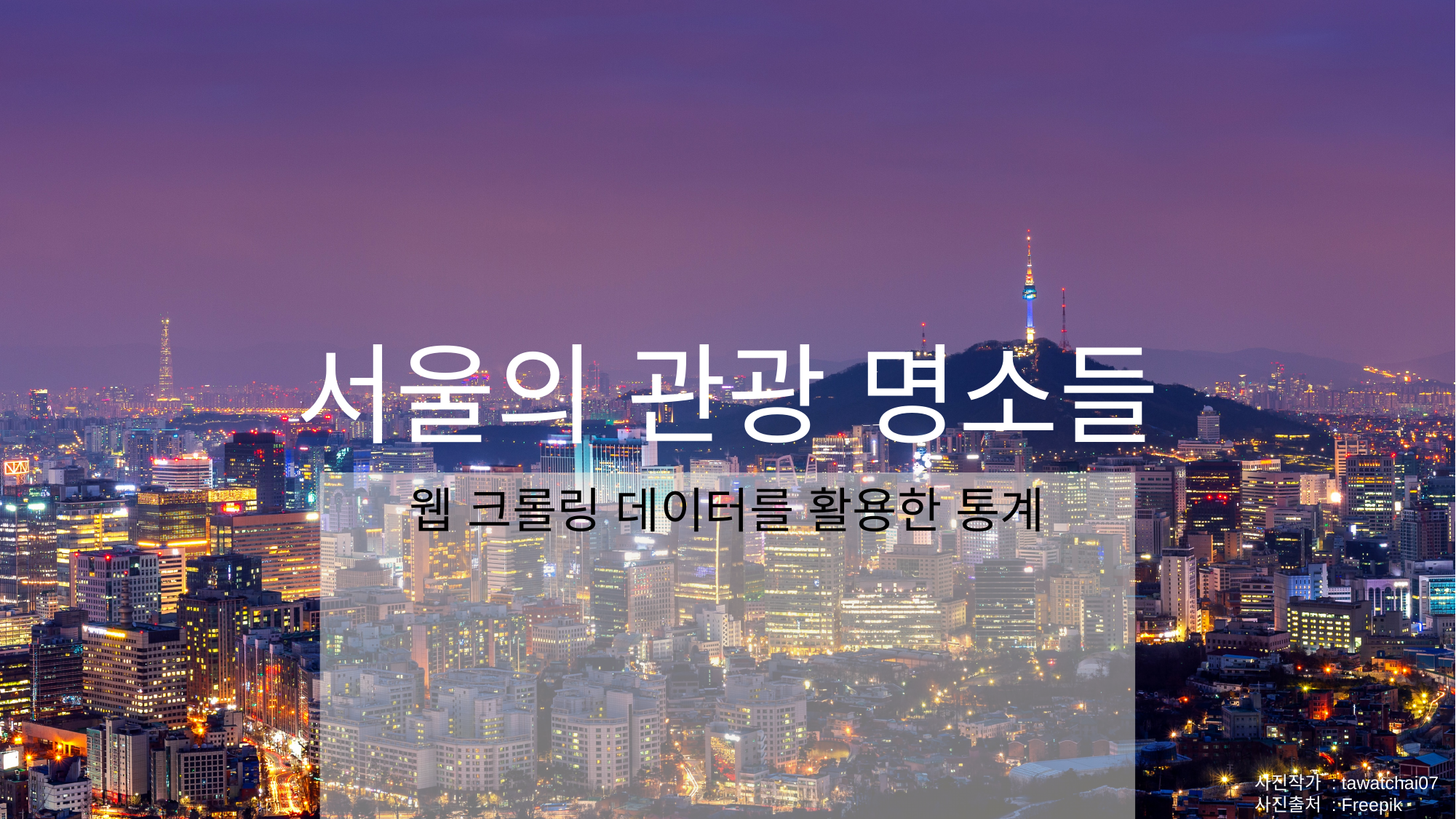

# 서울의 관광 명소들
웹 크롤링 데이터를 활용한 통계
사진작가 : tawatchai07
사진출처 : Freepik